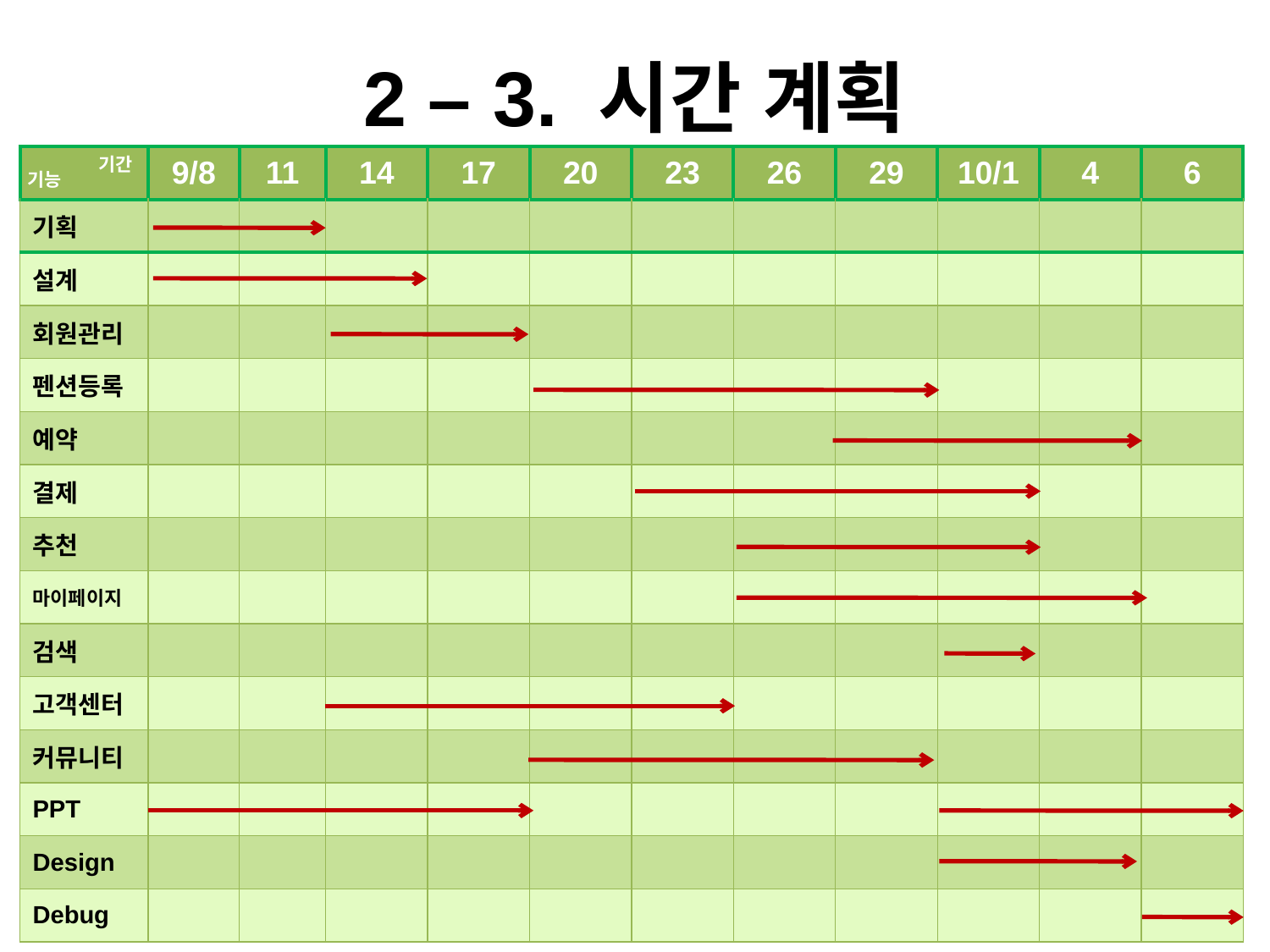

# 2 – 3. 시간 계획
|  | 9/8 | 11 | 14 | 17 | 20 | 23 | 26 | 29 | 10/1 | 4 | 6 |
| --- | --- | --- | --- | --- | --- | --- | --- | --- | --- | --- | --- |
| 기획 |  |  |  |  |  |  |  |  |  |  |  |
| 설계 |  |  |  |  |  |  |  |  |  |  |  |
| 회원관리 |  |  |  |  |  |  |  |  |  |  |  |
| 펜션등록 |  |  |  |  |  |  |  |  |  |  |  |
| 예약 |  |  |  |  |  |  |  |  |  |  |  |
| 결제 |  |  |  |  |  |  |  |  |  |  |  |
| 추천 |  |  |  |  |  |  |  |  |  |  |  |
| 마이페이지 |  |  |  |  |  |  |  |  |  |  |  |
| 검색 |  |  |  |  |  |  |  |  |  |  |  |
| 고객센터 |  |  |  |  |  |  |  |  |  |  |  |
| 커뮤니티 |  |  |  |  |  |  |  |  |  |  |  |
| PPT |  |  |  |  |  |  |  |  |  |  |  |
| Design |  |  |  |  |  |  |  |  |  |  |  |
| Debug |  |  |  |  |  |  |  |  |  |  |  |
기간
기능